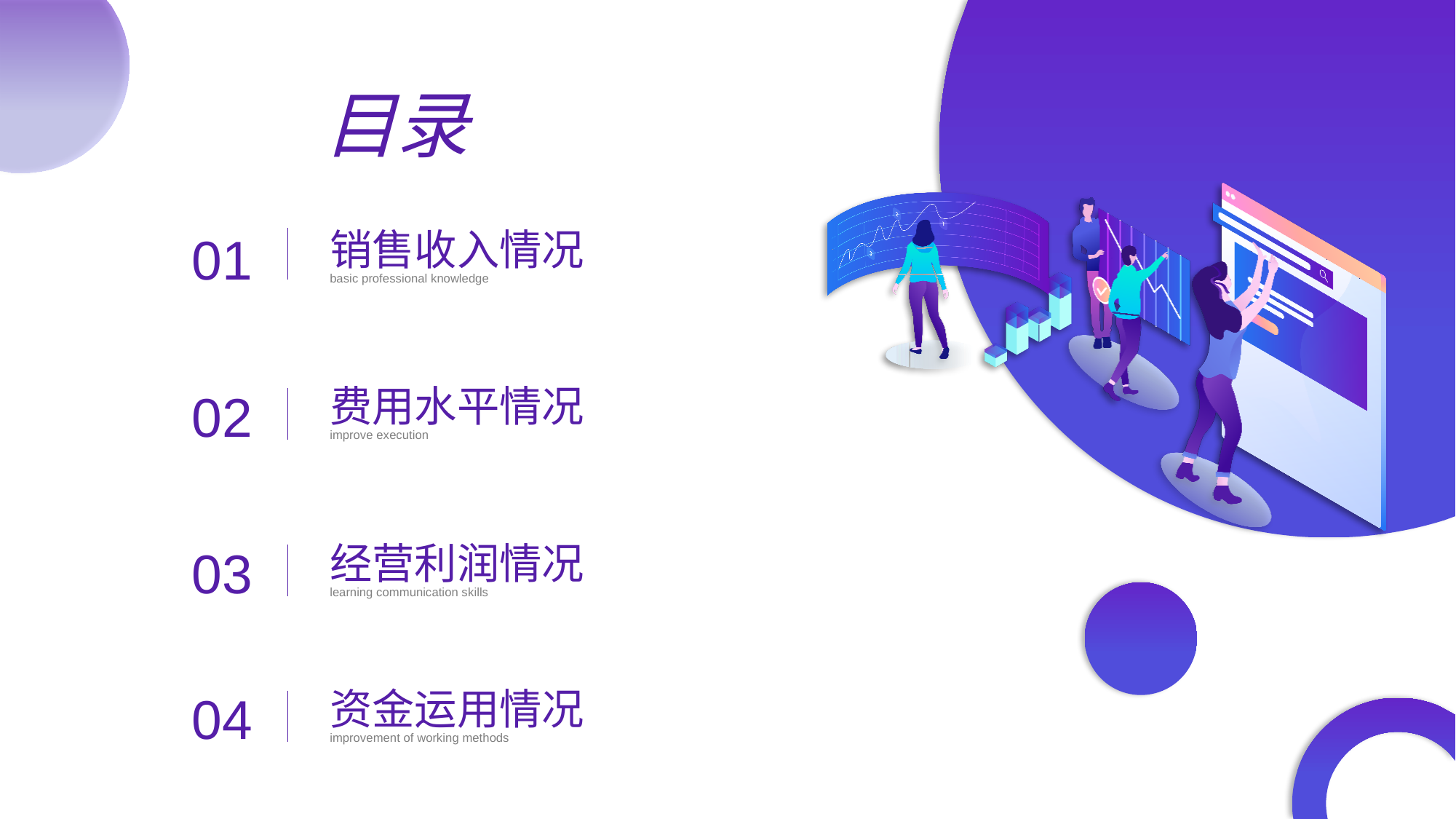

目录
销售收入情况
01
basic professional knowledge
费用水平情况
02
improve execution
经营利润情况
03
learning communication skills
资金运用情况
04
improvement of working methods